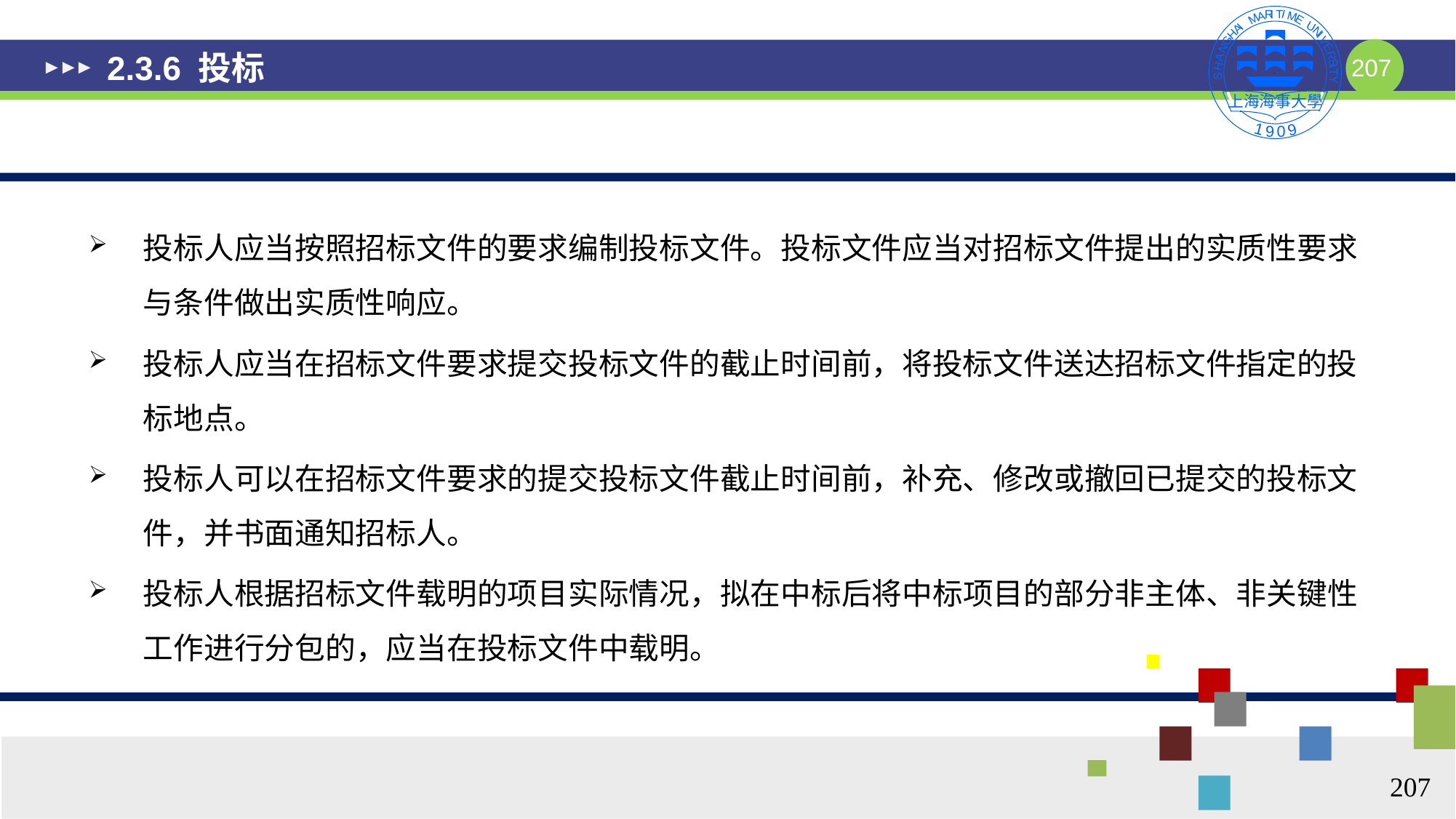

# 2.3.6 投标

投标人应当按照招标文件的要求编制投标文件。投标文件应当对招标文件提出的实质性要求与条件做出实质性响应。
投标人应当在招标文件要求提交投标文件的截止时间前，将投标文件送达招标文件指定的投标地点。
投标人可以在招标文件要求的提交投标文件截止时间前，补充、修改或撤回已提交的投标文件，并书面通知招标人。
投标人根据招标文件载明的项目实际情况，拟在中标后将中标项目的部分非主体、非关键性工作进行分包的，应当在投标文件中载明。

207
207